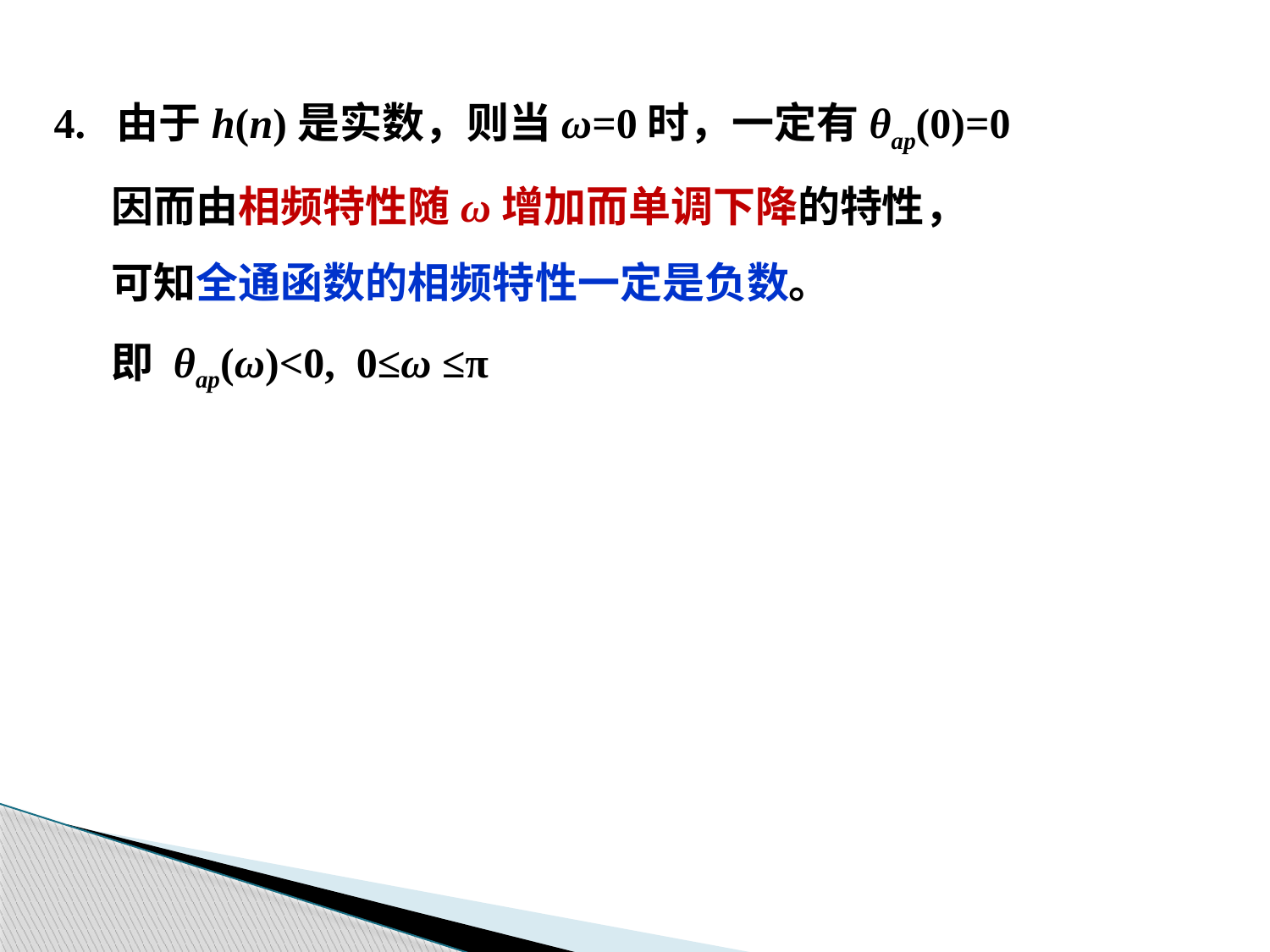

4.  由于h(n)是实数，则当ω=0时，一定有θap(0)=0
     因而由相频特性随ω增加而单调下降的特性，
     可知全通函数的相频特性一定是负数。
     即 θap(ω)<0,  0≤ω ≤π